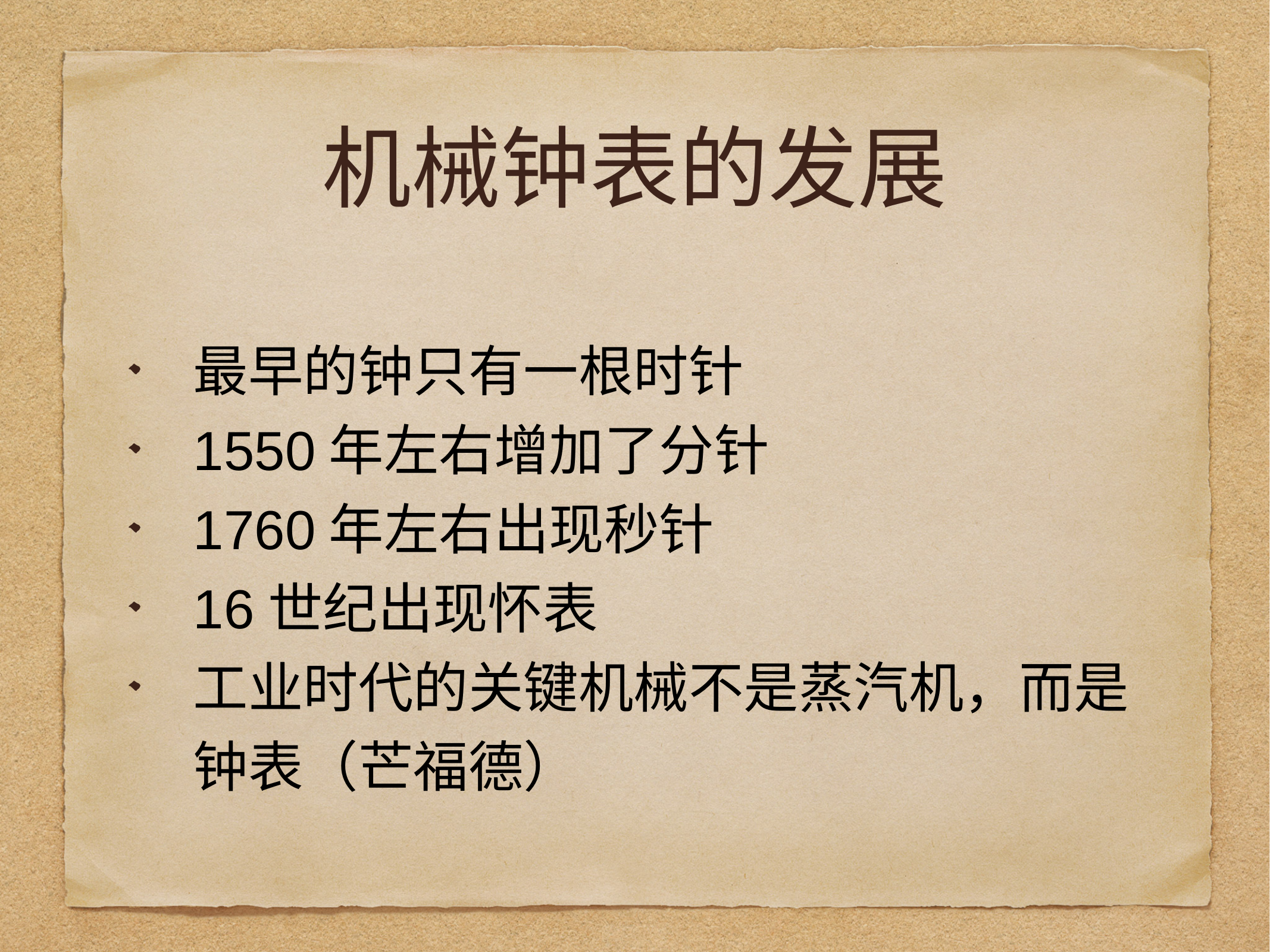

# 机械钟表的发展
最早的钟只有一根时针
1550年左右增加了分针
1760年左右出现秒针
16世纪出现怀表
工业时代的关键机械不是蒸汽机，而是钟表（芒福德）